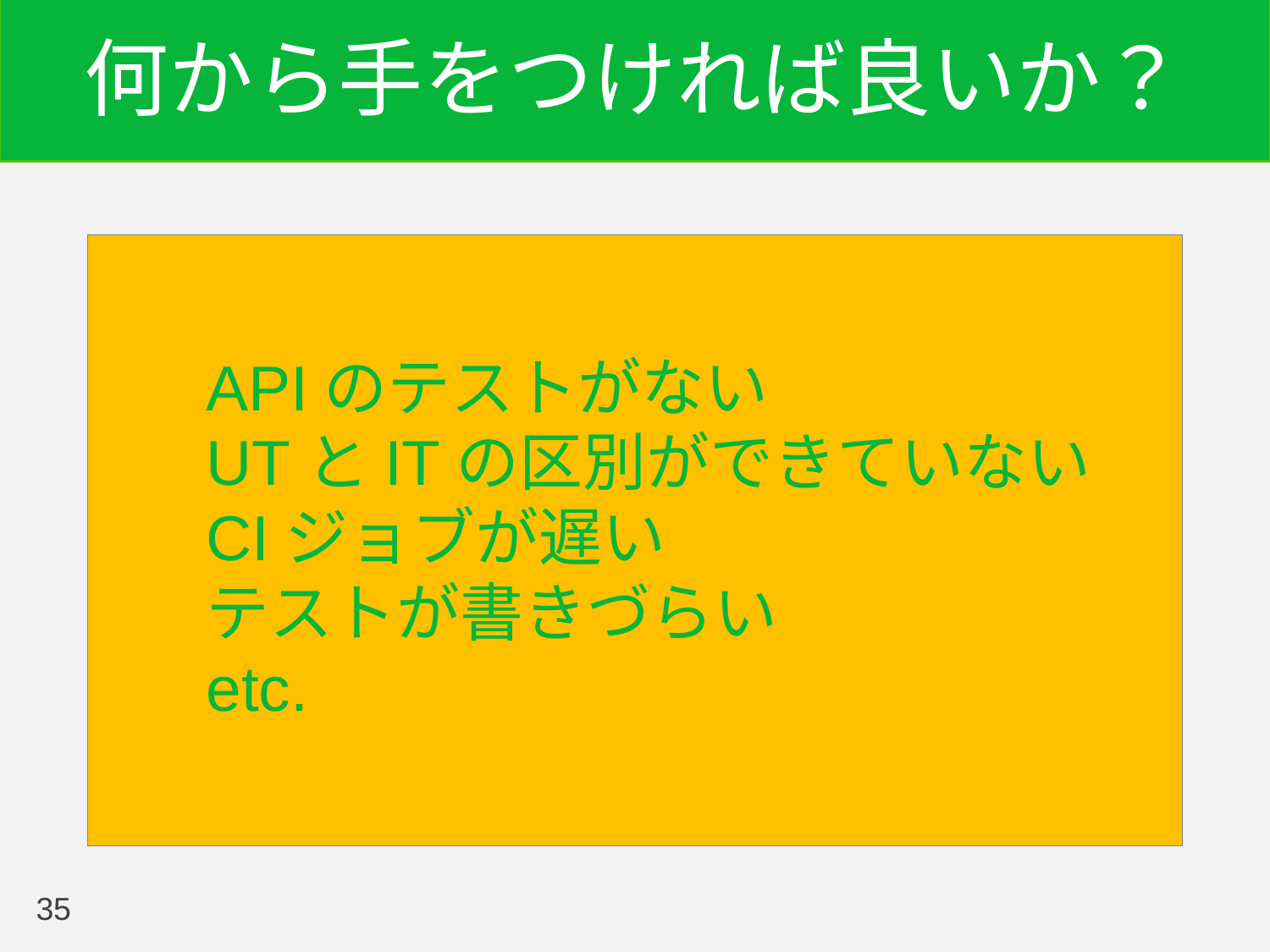

# 何から手をつければ良いか？
APIのテストがない
UTとITの区別ができていない
CIジョブが遅い
テストが書きづらい
etc.
35